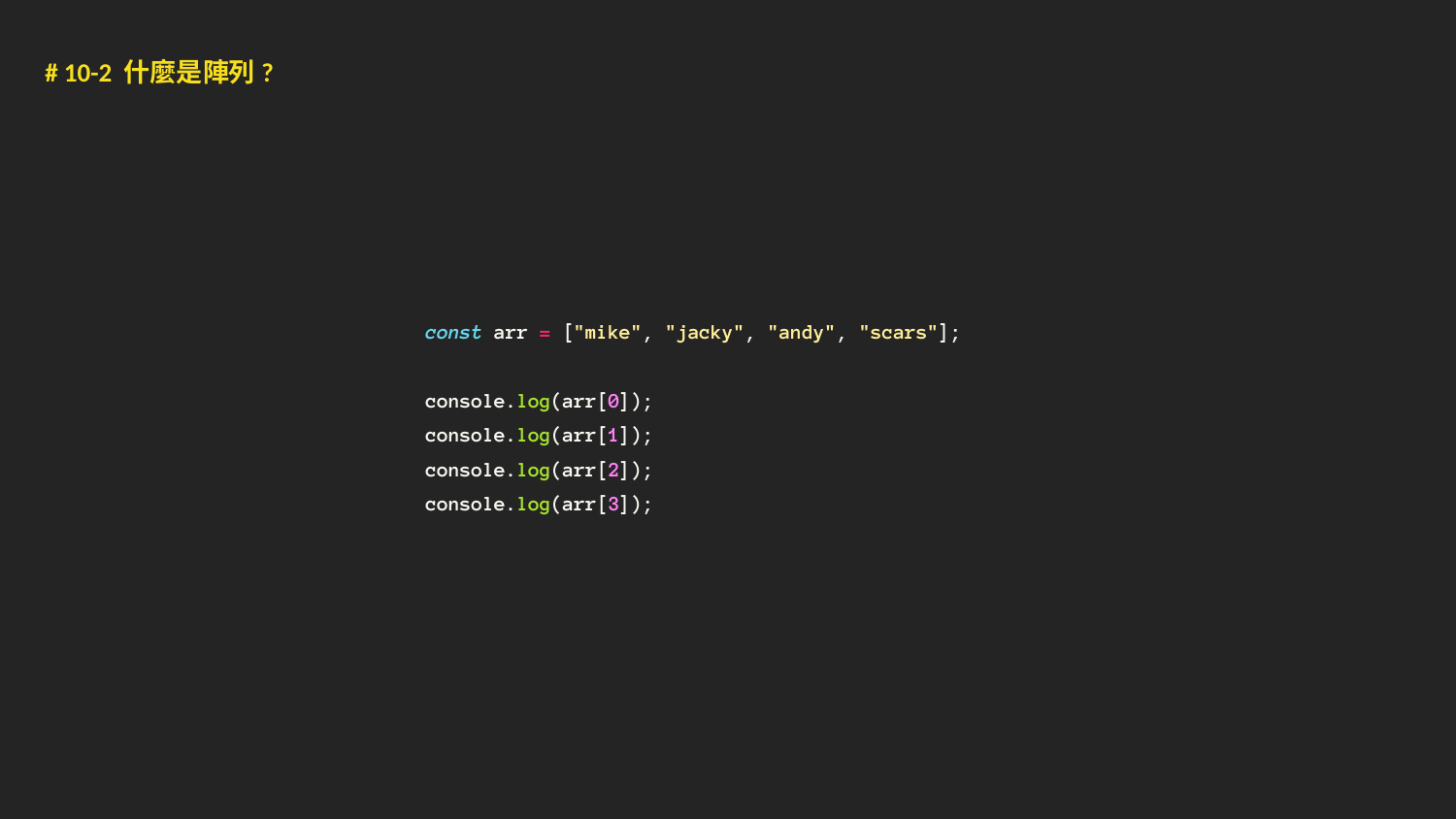

# 10-2 什麼是陣列?
const arr = ["mike", "jacky", "andy", "scars"];

console.log(arr[0]);
console.log(arr[1]);
console.log(arr[2]);
console.log(arr[3]);